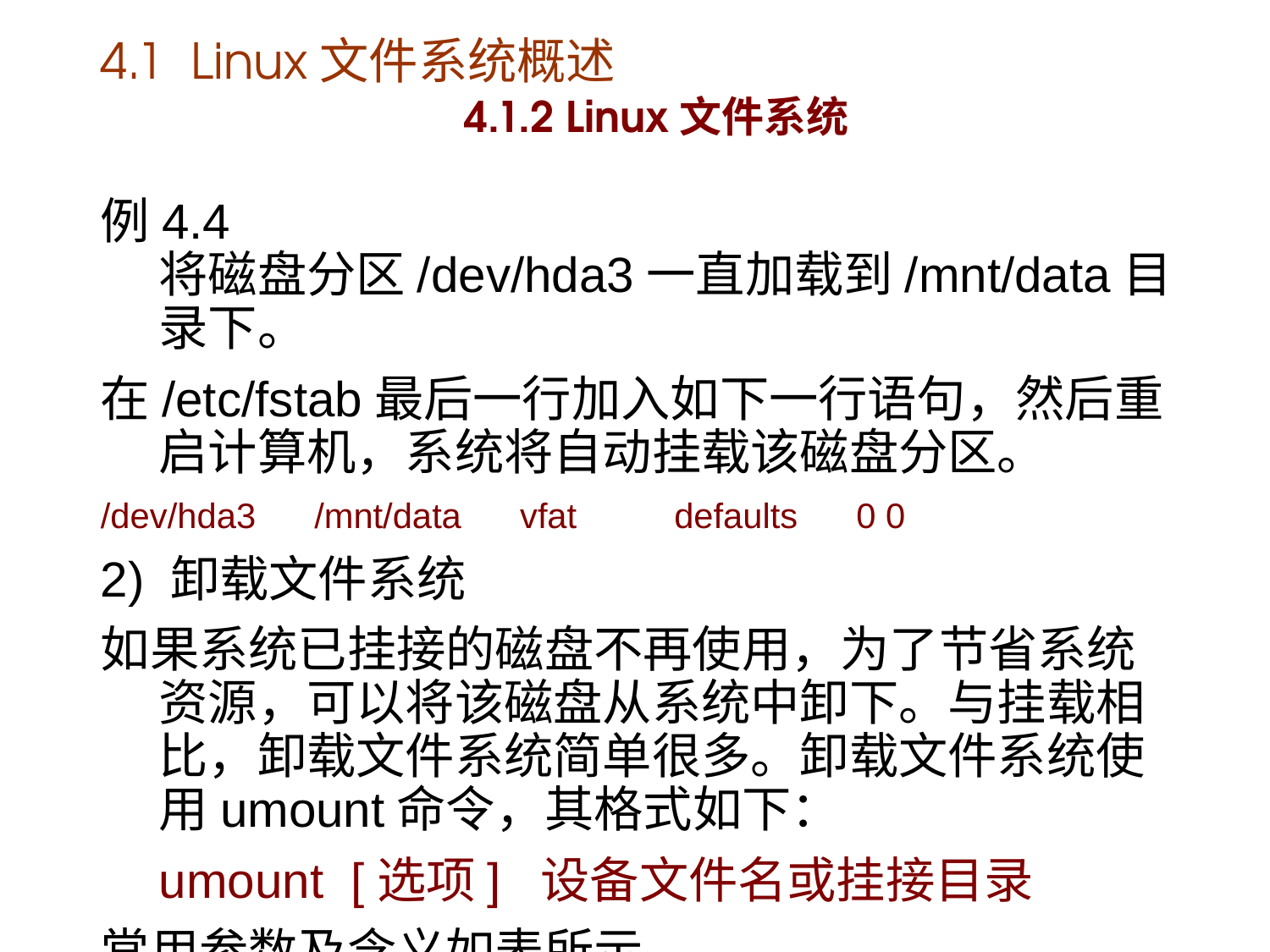

# 4.1  Linux文件系统概述 4.1.2 Linux文件系统
例4.4 将磁盘分区/dev/hda3一直加载到/mnt/data目录下。
在/etc/fstab最后一行加入如下一行语句，然后重启计算机，系统将自动挂载该磁盘分区。
/dev/hda3      /mnt/data      vfat          defaults      0 0
2) 卸载文件系统
如果系统已挂接的磁盘不再使用，为了节省系统资源，可以将该磁盘从系统中卸下。与挂载相比，卸载文件系统简单很多。卸载文件系统使用umount命令，其格式如下：
	umount  [选项]  设备文件名或挂接目录
常用参数及含义如表所示。